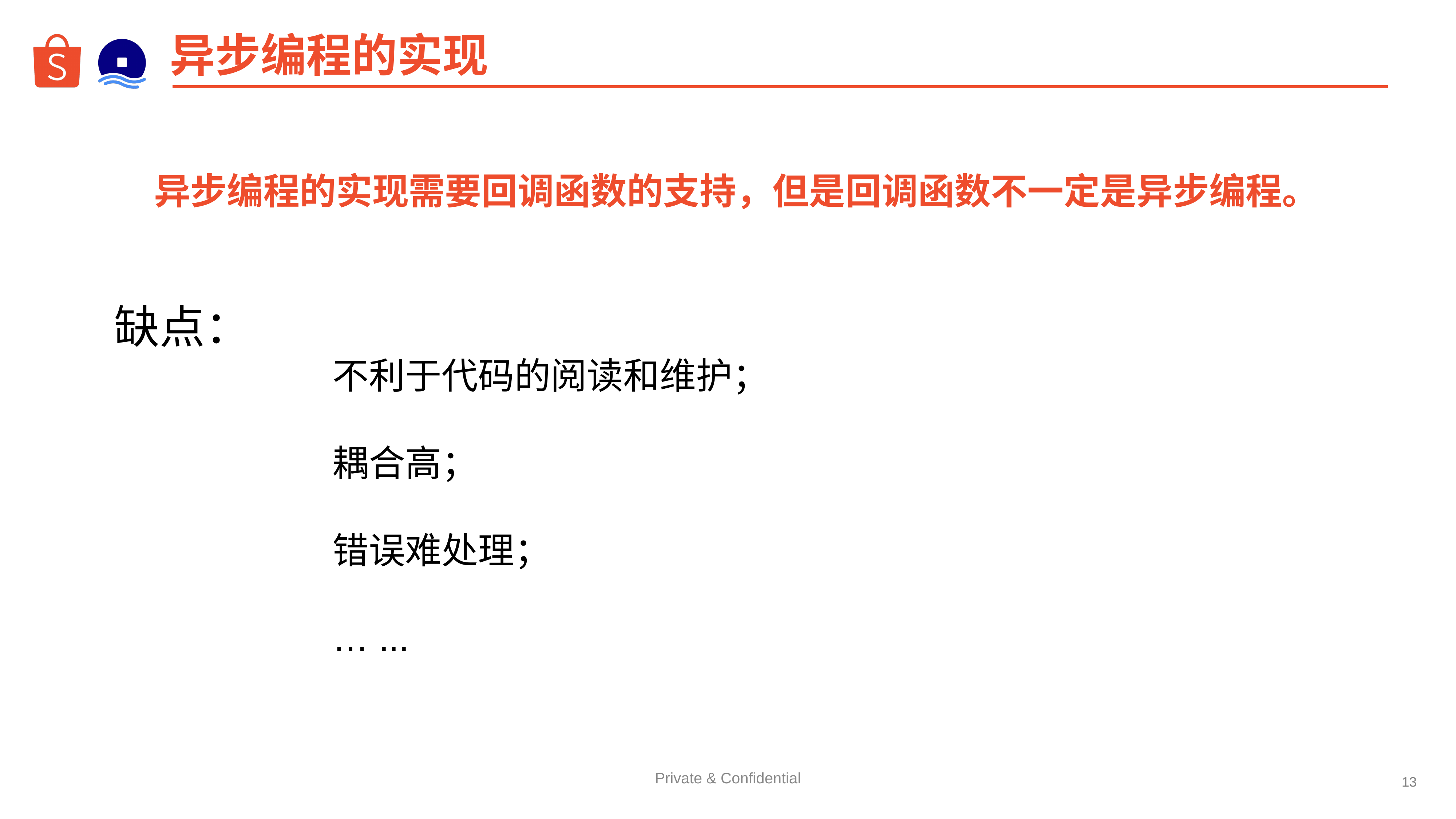

# 异步编程的实现
异步编程的实现需要回调函数的支持，但是回调函数不一定是异步编程。
缺点：
				不利于代码的阅读和维护；

				耦合高；

				错误难处理；

				… ...